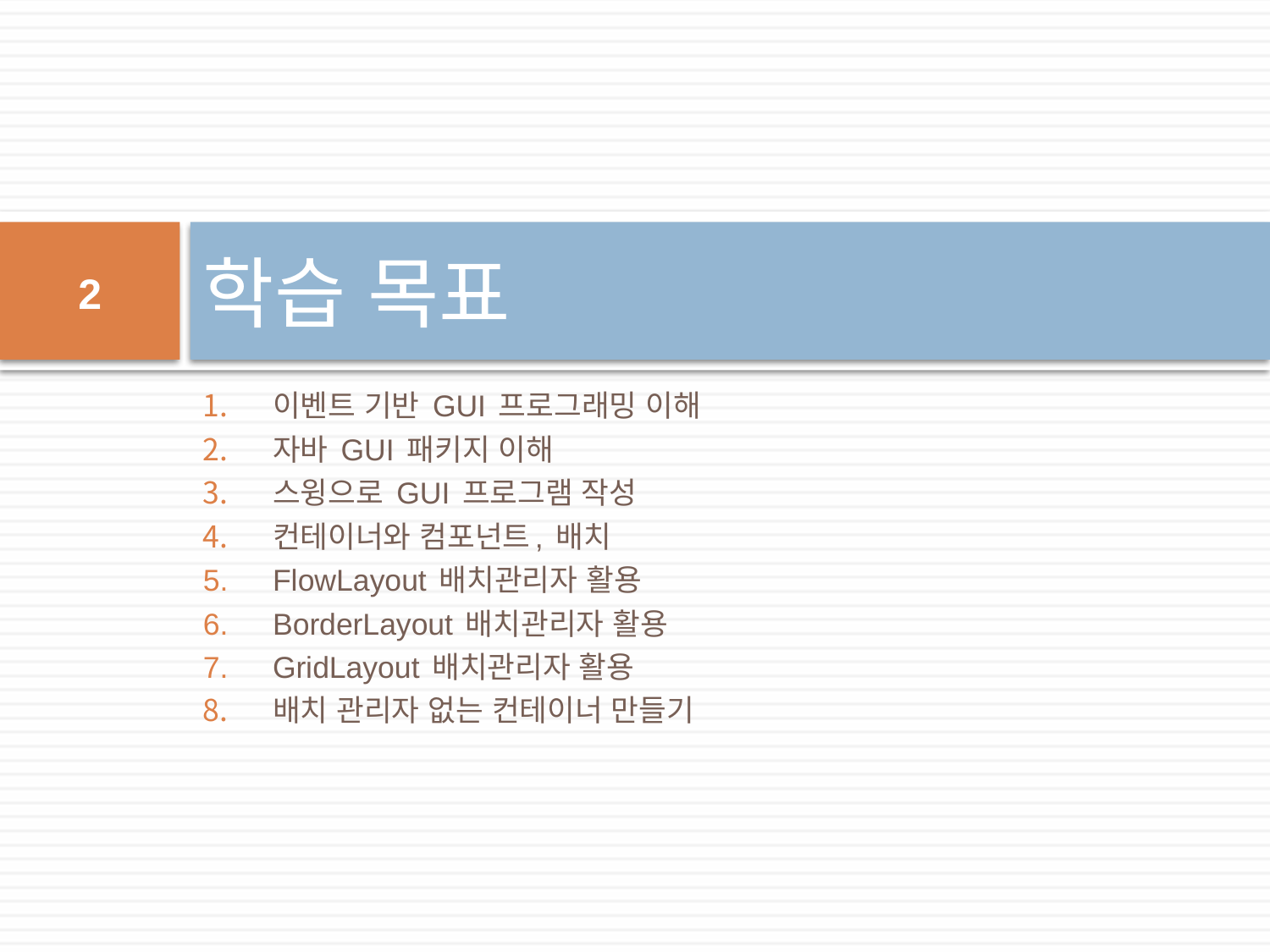

# 학습 목표
2
이벤트 기반 GUI 프로그래밍 이해
자바 GUI 패키지 이해
스윙으로 GUI 프로그램 작성
컨테이너와 컴포넌트, 배치
FlowLayout 배치관리자 활용
BorderLayout 배치관리자 활용
GridLayout 배치관리자 활용
배치 관리자 없는 컨테이너 만들기